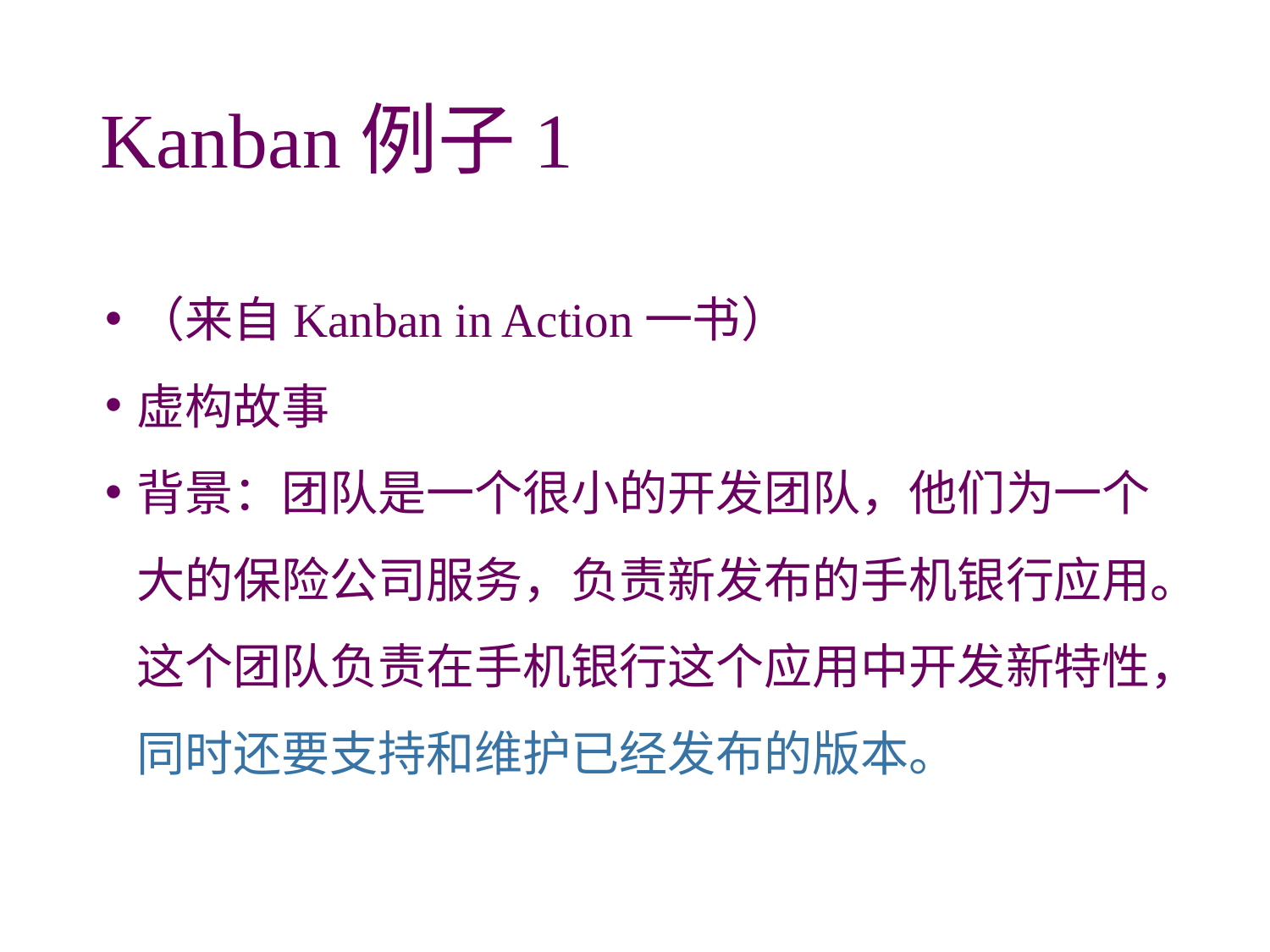

# Kanban例子1
（来自Kanban in Action一书）
虚构故事
背景：团队是一个很小的开发团队，他们为一个大的保险公司服务，负责新发布的手机银行应用。这个团队负责在手机银行这个应用中开发新特性，同时还要支持和维护已经发布的版本。